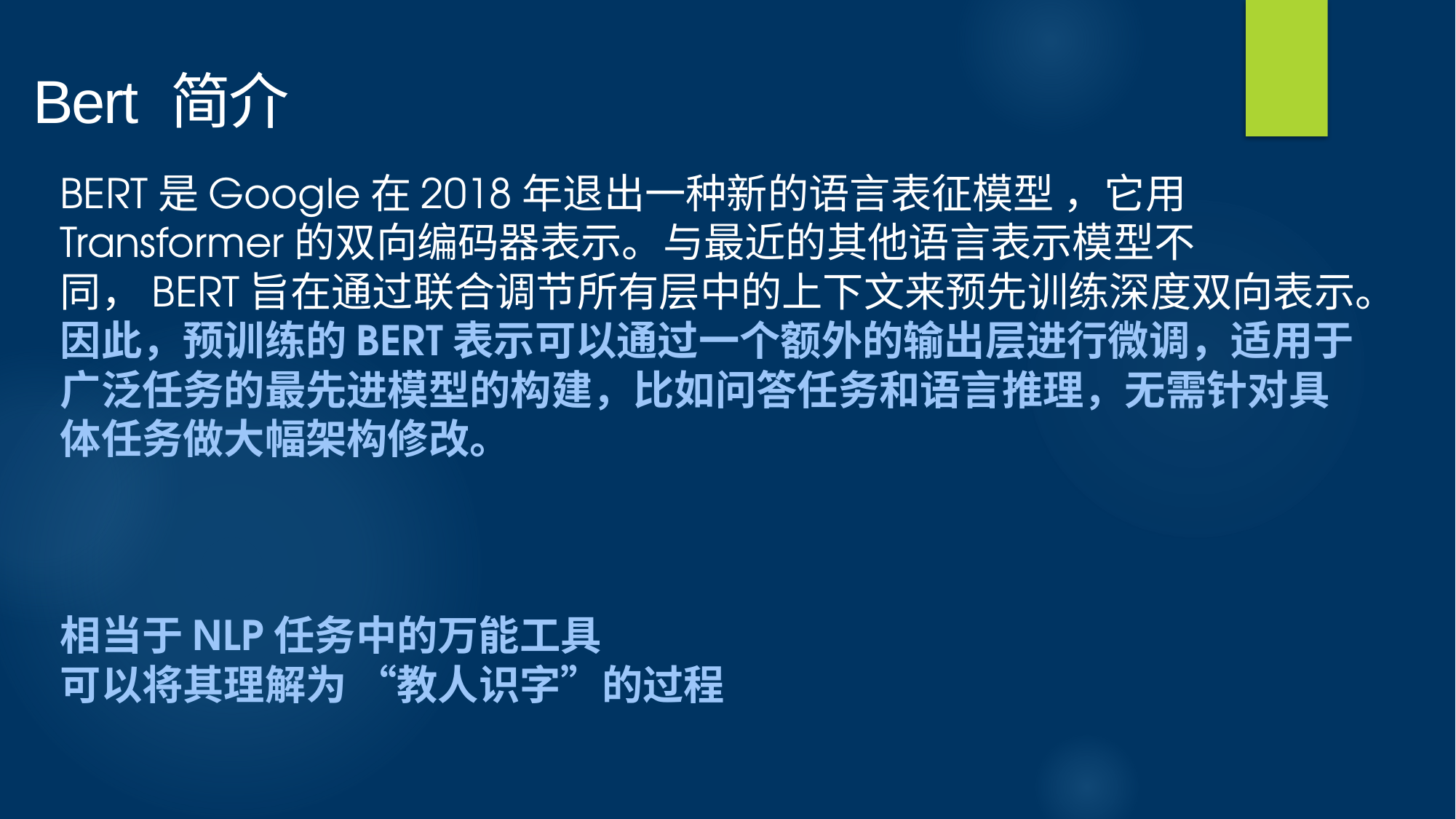

# Bert 简介
BERT是Google在2018年退出一种新的语言表征模型 ，它用Transformer的双向编码器表示。与最近的其他语言表示模型不同，BERT旨在通过联合调节所有层中的上下文来预先训练深度双向表示。因此，预训练的BERT表示可以通过一个额外的输出层进行微调，适用于广泛任务的最先进模型的构建，比如问答任务和语言推理，无需针对具体任务做大幅架构修改。

相当于NLP任务中的万能工具
可以将其理解为 “教人识字”的过程